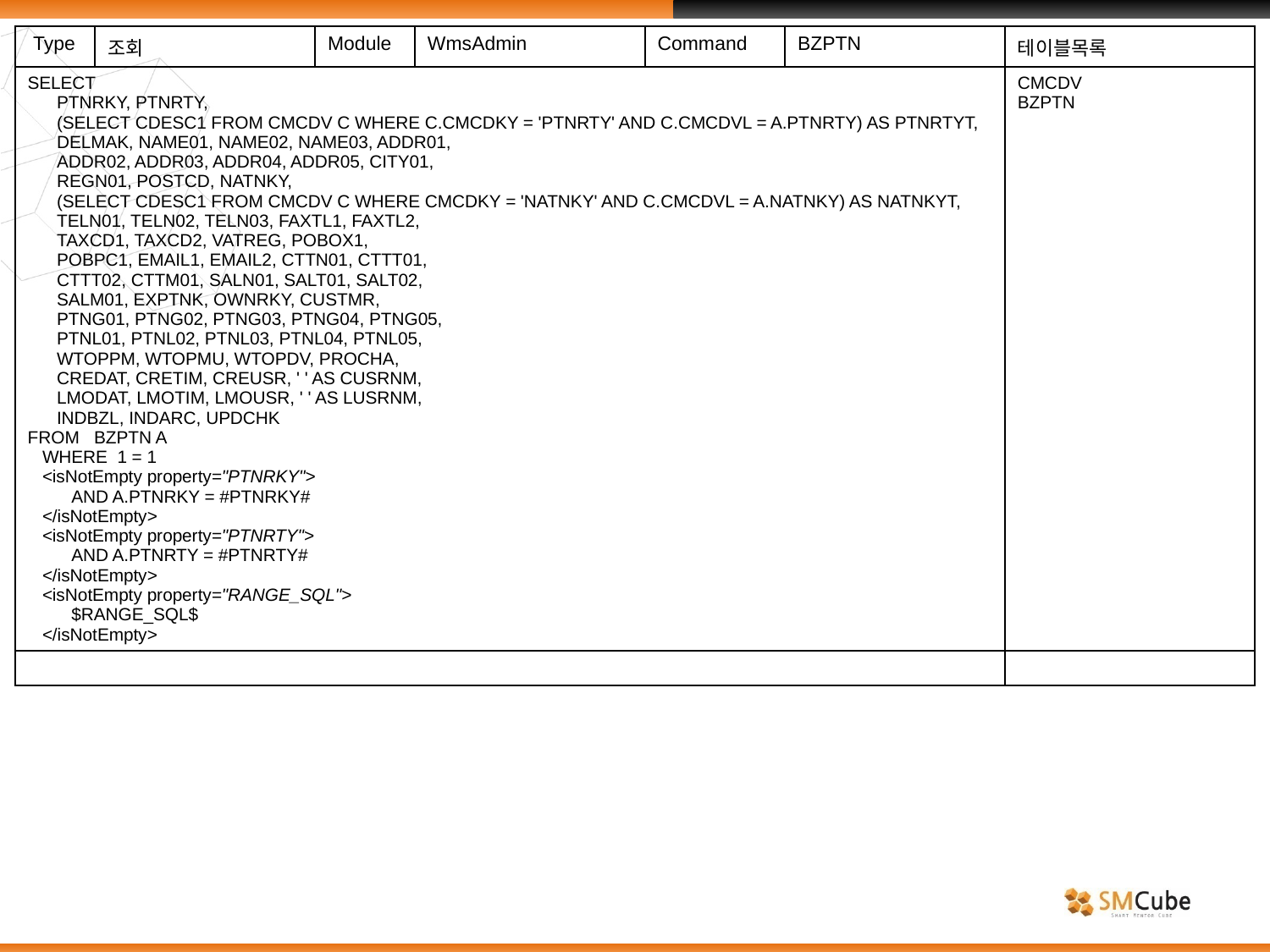

| Type | 조회 | Module | WmsAdmin | Command | BZPTN | 테이블목록 |
| --- | --- | --- | --- | --- | --- | --- |
| SELECT PTNRKY, PTNRTY, (SELECT CDESC1 FROM CMCDV C WHERE C.CMCDKY = 'PTNRTY' AND C.CMCDVL = A.PTNRTY) AS PTNRTYT, DELMAK, NAME01, NAME02, NAME03, ADDR01, ADDR02, ADDR03, ADDR04, ADDR05, CITY01, REGN01, POSTCD, NATNKY, (SELECT CDESC1 FROM CMCDV C WHERE CMCDKY = 'NATNKY' AND C.CMCDVL = A.NATNKY) AS NATNKYT, TELN01, TELN02, TELN03, FAXTL1, FAXTL2, TAXCD1, TAXCD2, VATREG, POBOX1, POBPC1, EMAIL1, EMAIL2, CTTN01, CTTT01, CTTT02, CTTM01, SALN01, SALT01, SALT02, SALM01, EXPTNK, OWNRKY, CUSTMR, PTNG01, PTNG02, PTNG03, PTNG04, PTNG05, PTNL01, PTNL02, PTNL03, PTNL04, PTNL05, WTOPPM, WTOPMU, WTOPDV, PROCHA, CREDAT, CRETIM, CREUSR, ' ' AS CUSRNM, LMODAT, LMOTIM, LMOUSR, ' ' AS LUSRNM, INDBZL, INDARC, UPDCHK FROM BZPTN A WHERE 1 = 1 <isNotEmpty property="PTNRKY"> AND A.PTNRKY = #PTNRKY# </isNotEmpty> <isNotEmpty property="PTNRTY"> AND A.PTNRTY = #PTNRTY# </isNotEmpty> <isNotEmpty property="RANGE\_SQL"> $RANGE\_SQL$ </isNotEmpty> |  |  |  |  |  | CMCDV BZPTN |
|  |  |  |  |  |  |  |